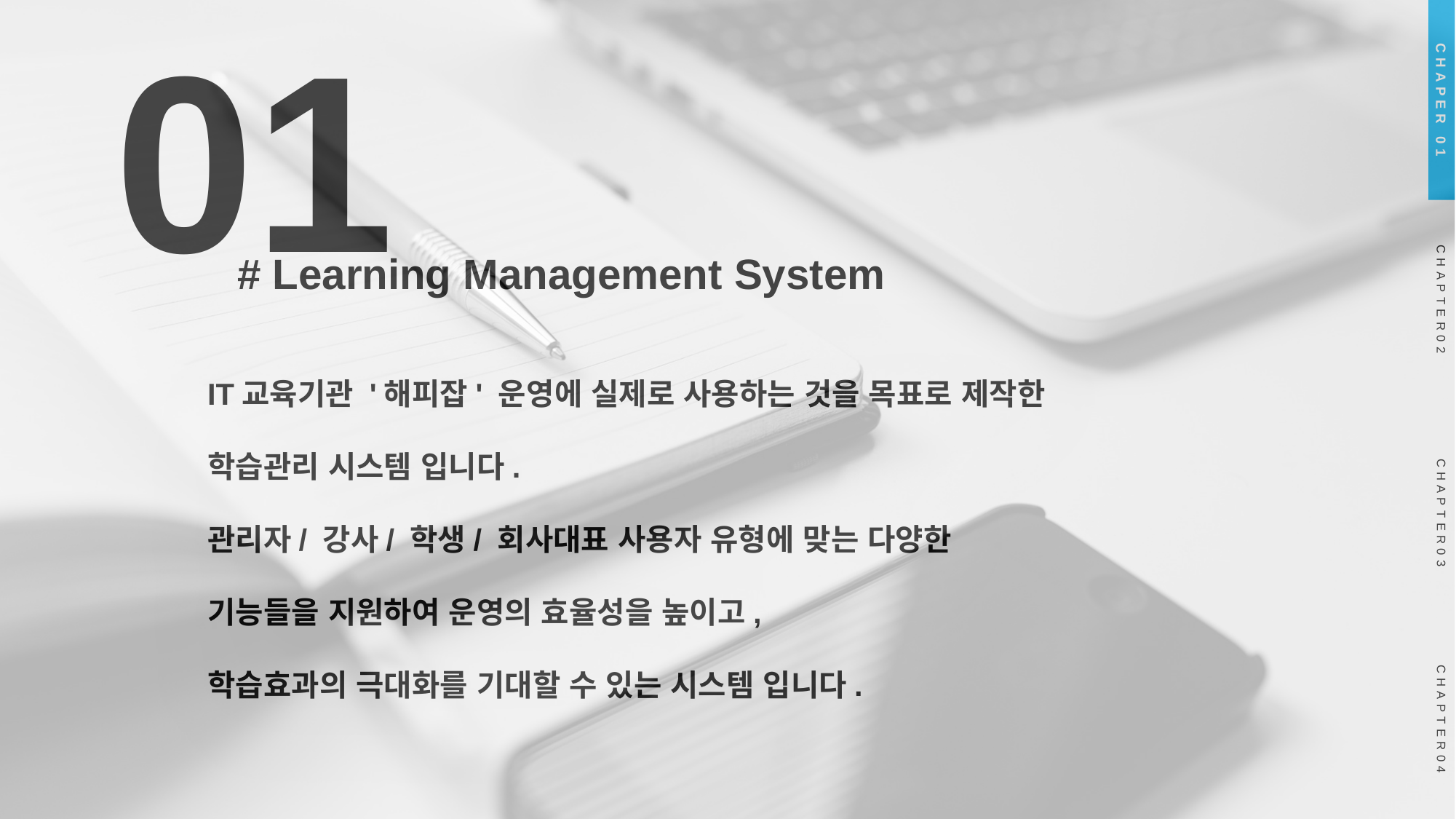

01

CHAPER 01

IT교육기관 '해피잡' 운영에 실제로 사용하는 것을 목표로 제작한

학습관리 시스템 입니다.

관리자/ 강사/ 학생/ 회사대표 사용자 유형에 맞는 다양한

기능들을 지원하여 운영의 효율성을 높이고,

학습효과의 극대화를 기대할 수 있는 시스템 입니다.
  # Learning Management System
CHAPTER02
CHAPTER03
CHAPTER04